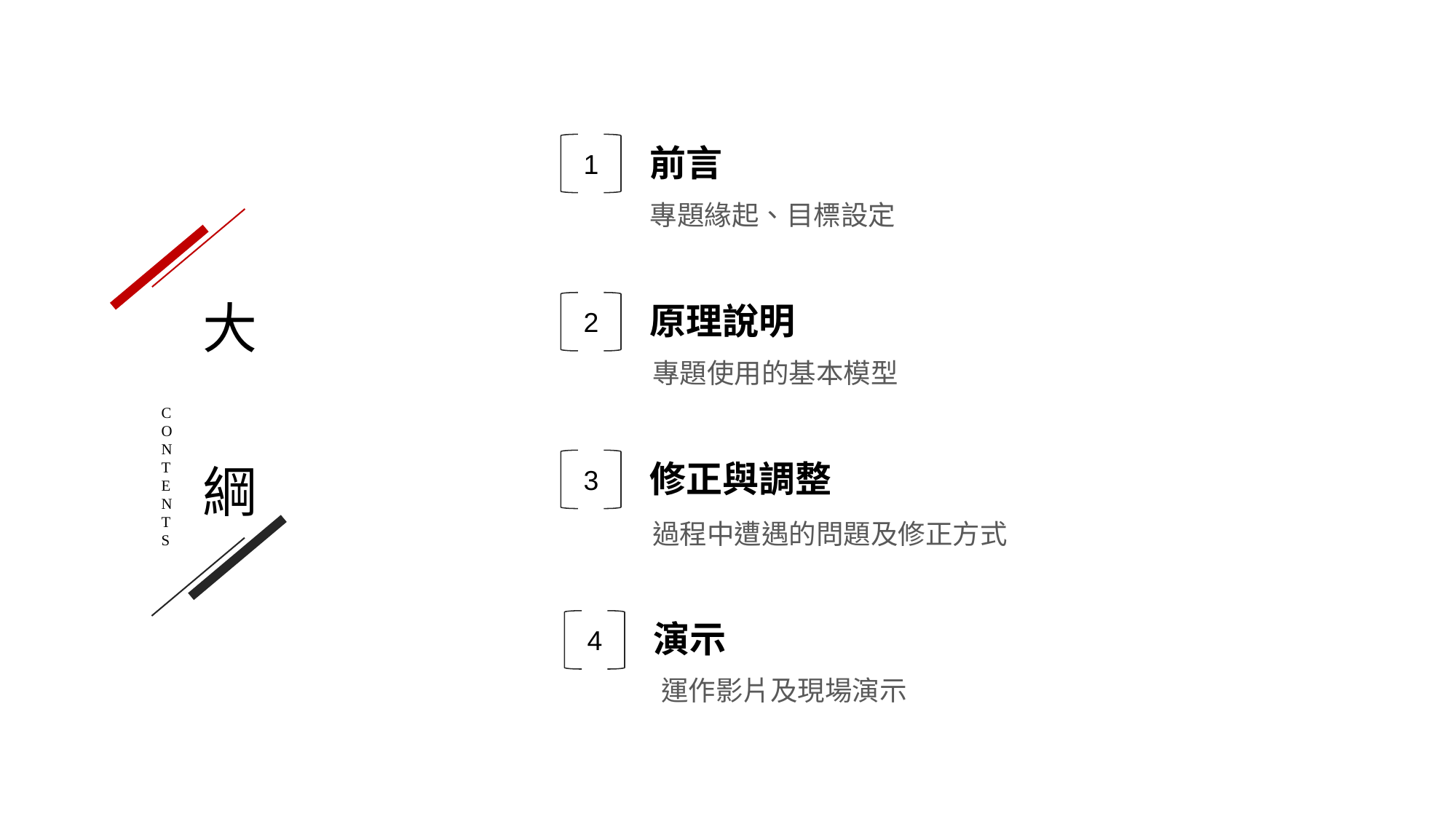

前言
1
專題緣起、目標設定
大
綱

原理說明
2
專題使用的基本模型
CONTENTS

修正與調整
3
過程中遭遇的問題及修正方式

演示
4
運作影片及現場演示